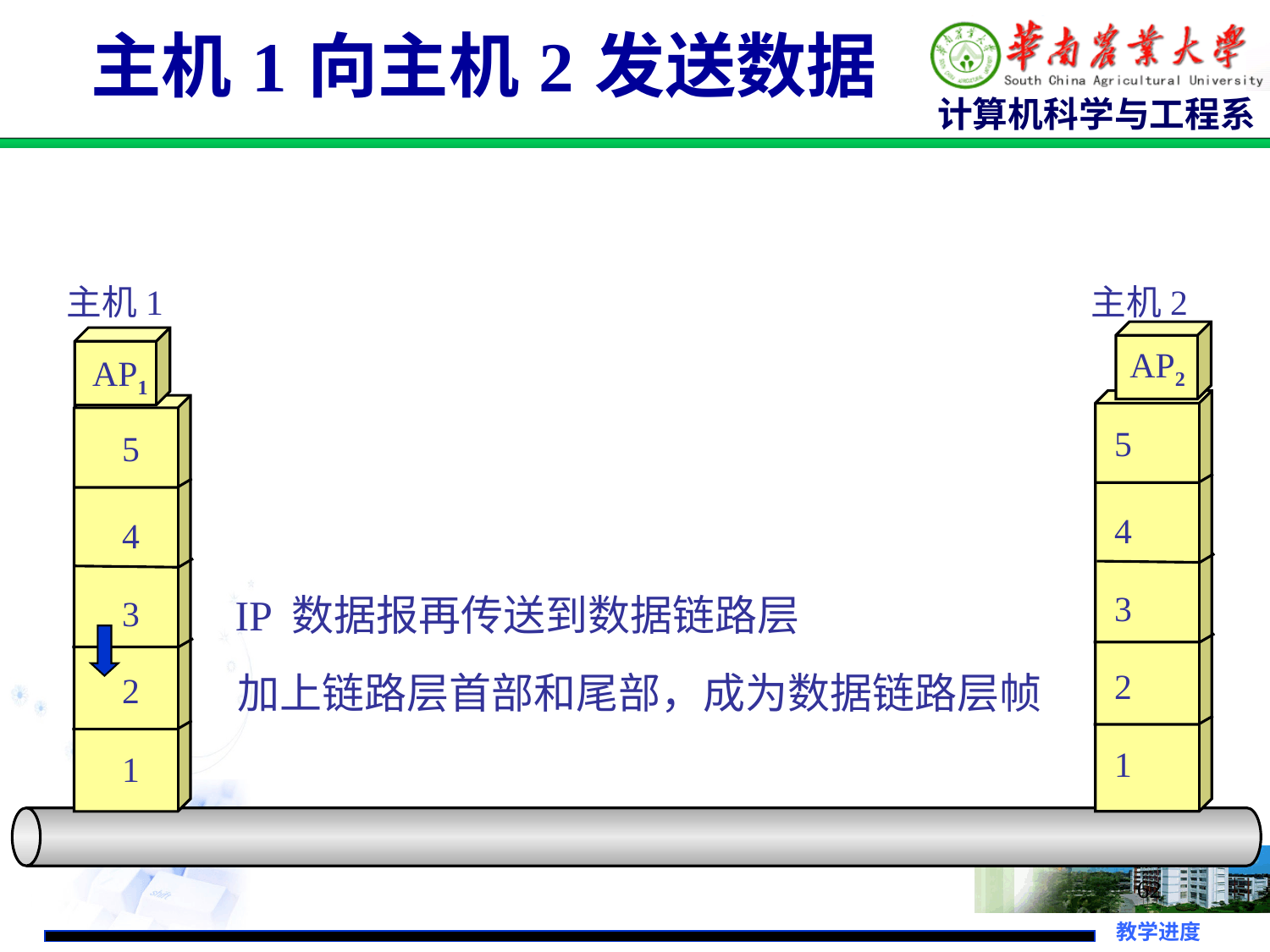

# 主机 1 向主机 2 发送数据

主机 1
主机 2

AP2
AP1

5
5

4
4

3
IP 数据报再传送到数据链路层
3

2
加上链路层首部和尾部，成为数据链路层帧
2

1
1
62